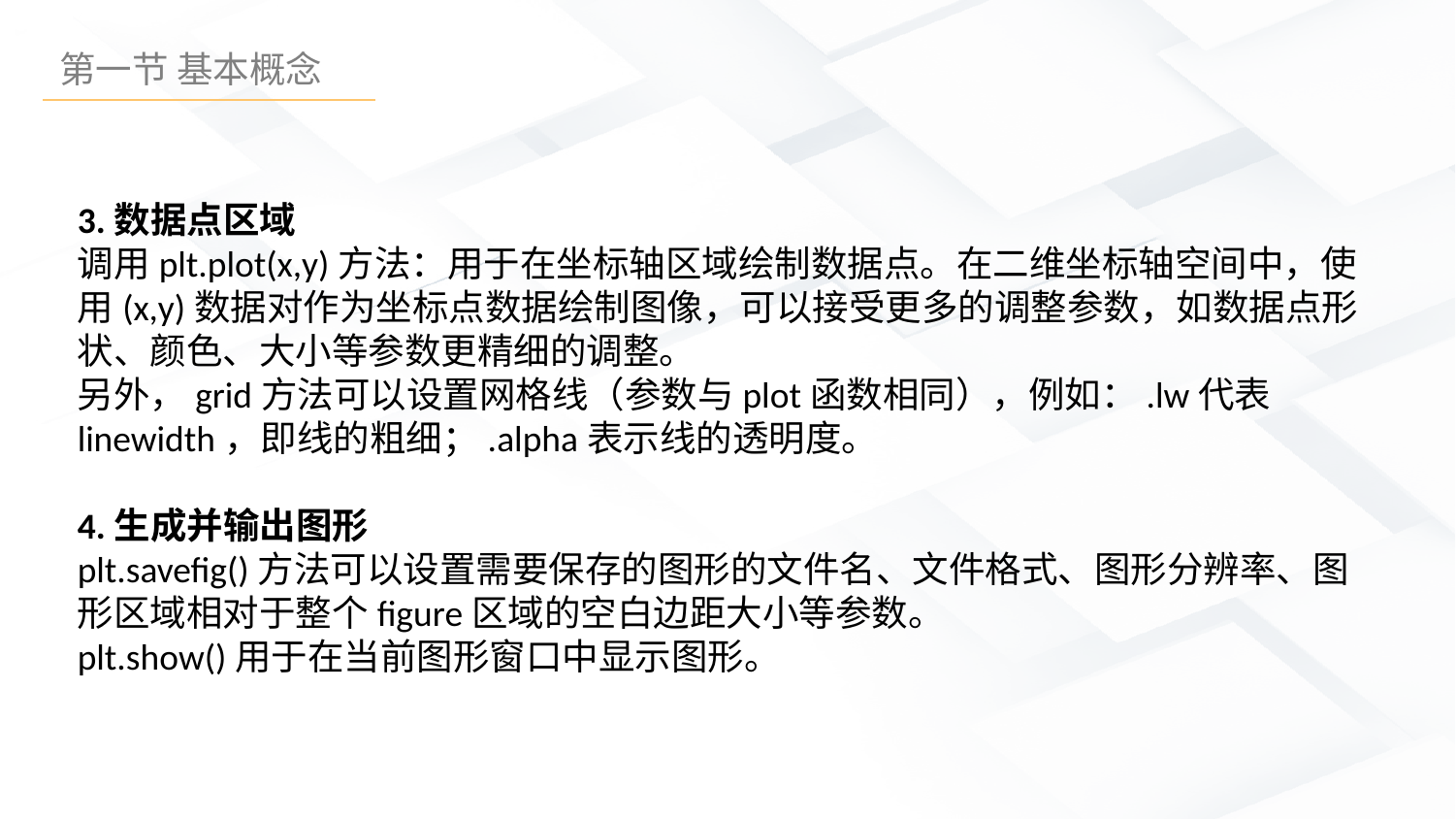

3.数据点区域
调用plt.plot(x,y)方法：用于在坐标轴区域绘制数据点。在二维坐标轴空间中，使用(x,y)数据对作为坐标点数据绘制图像，可以接受更多的调整参数，如数据点形状、颜色、大小等参数更精细的调整。
另外，grid方法可以设置网格线（参数与plot函数相同），例如：.lw代表linewidth，即线的粗细；.alpha表示线的透明度。

4.生成并输出图形
plt.savefig()方法可以设置需要保存的图形的文件名、文件格式、图形分辨率、图形区域相对于整个figure区域的空白边距大小等参数。
plt.show()用于在当前图形窗口中显示图形。